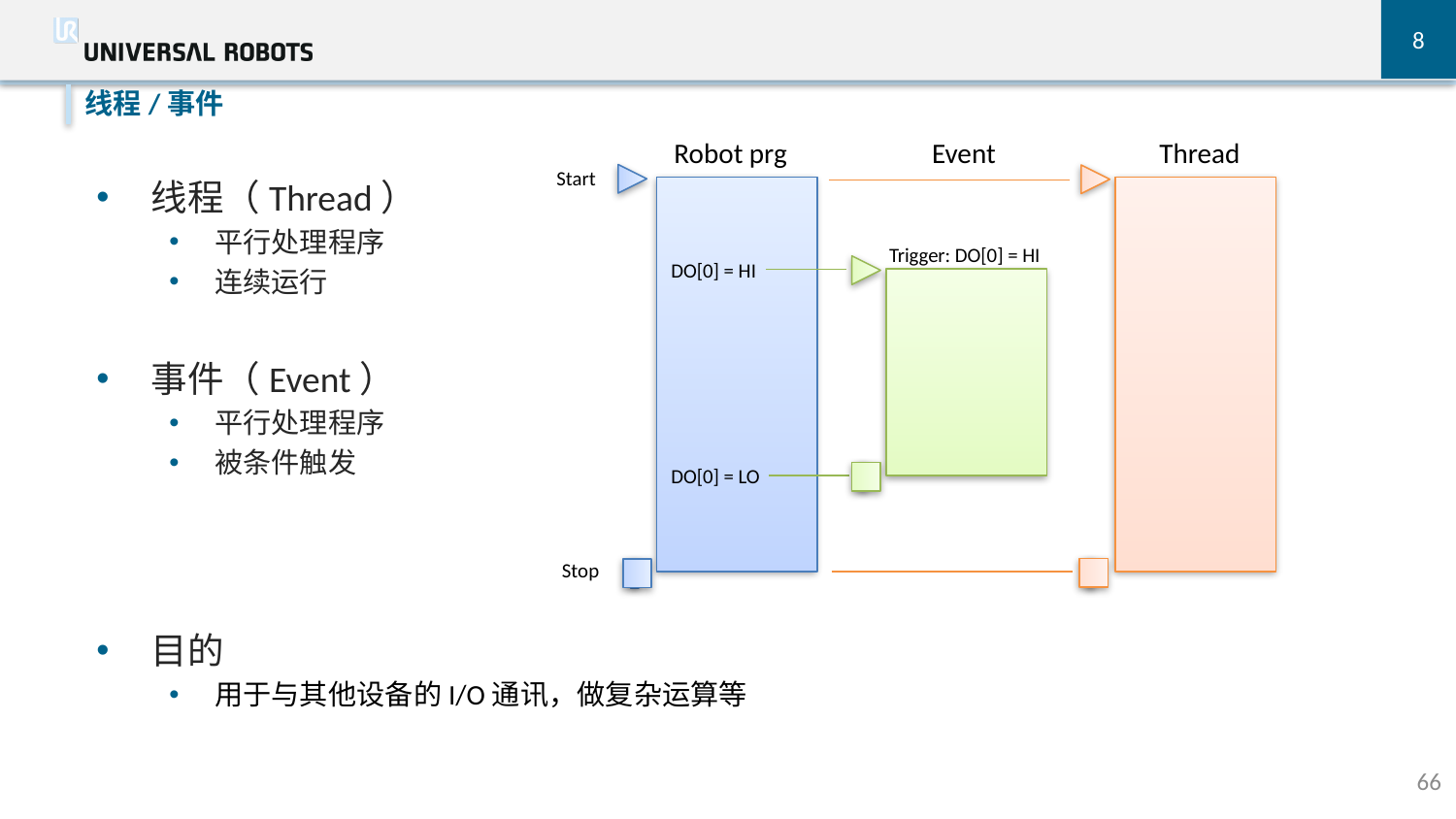

8
线程/事件
Robot prg                       Event                          Thread
Start

Trigger: DO[0] = HI
DO[0] = HI

DO[0] = LO

Stop

线程（Thread）
平行处理程序
连续运行

事件（Event）
平行处理程序
被条件触发

目的
用于与其他设备的I/O通讯，做复杂运算等

66